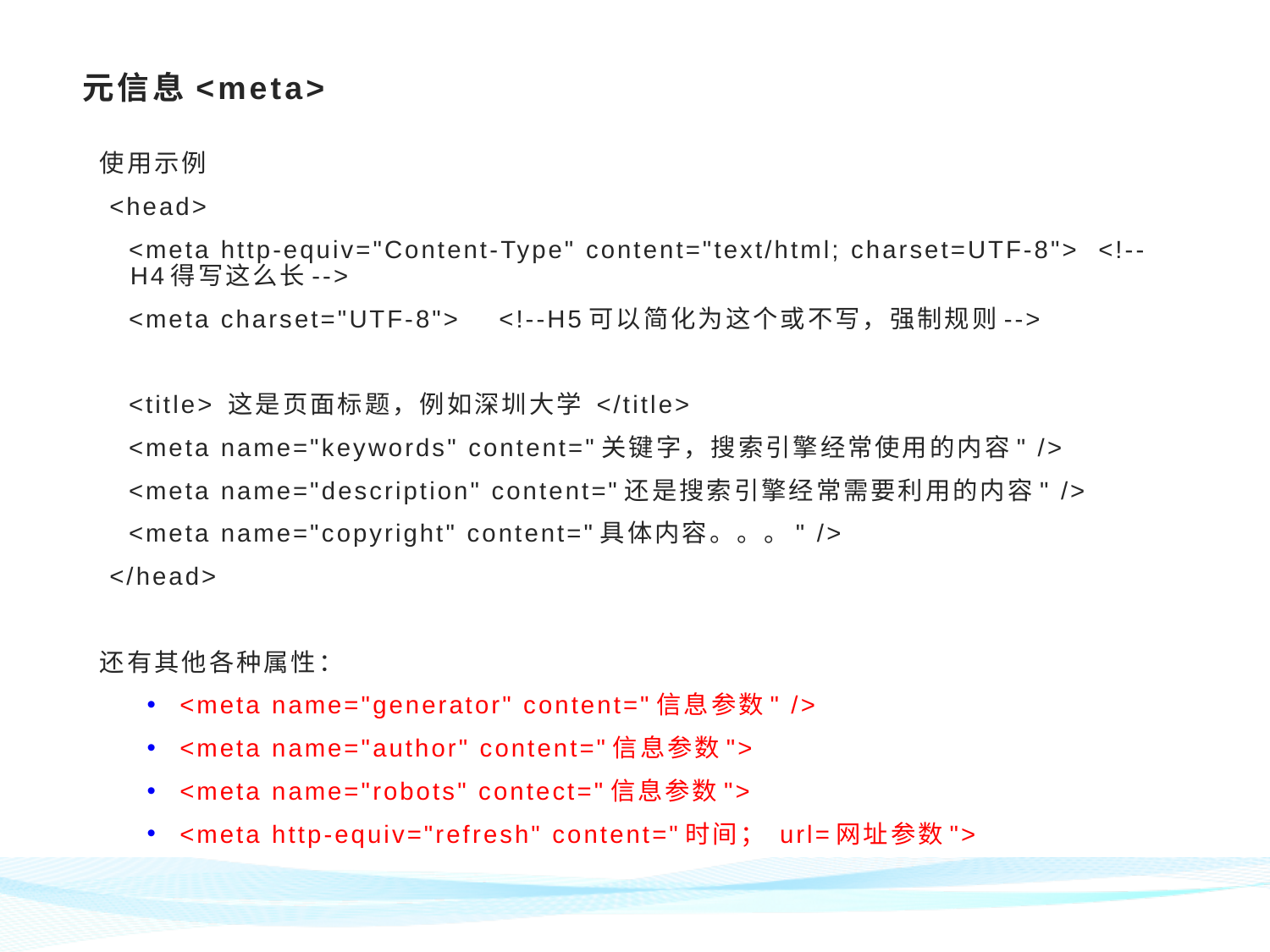

# 元信息<meta>
使用示例
 <head>
   <meta http-equiv="Content-Type" content="text/html; charset=UTF-8">  <!--H4得写这么长-->
   <meta charset="UTF-8">    <!--H5可以简化为这个或不写，强制规则-->

   <title> 这是页面标题，例如深圳大学 </title>
   <meta name="keywords" content="关键字，搜索引擎经常使用的内容" />
   <meta name="description" content="还是搜索引擎经常需要利用的内容" />
   <meta name="copyright" content="具体内容。。。" />
 </head>

还有其他各种属性：
<meta name="generator" content="信息参数" />
<meta name="author" content="信息参数">
<meta name="robots" contect="信息参数">
<meta http-equiv="refresh" content="时间； url=网址参数">